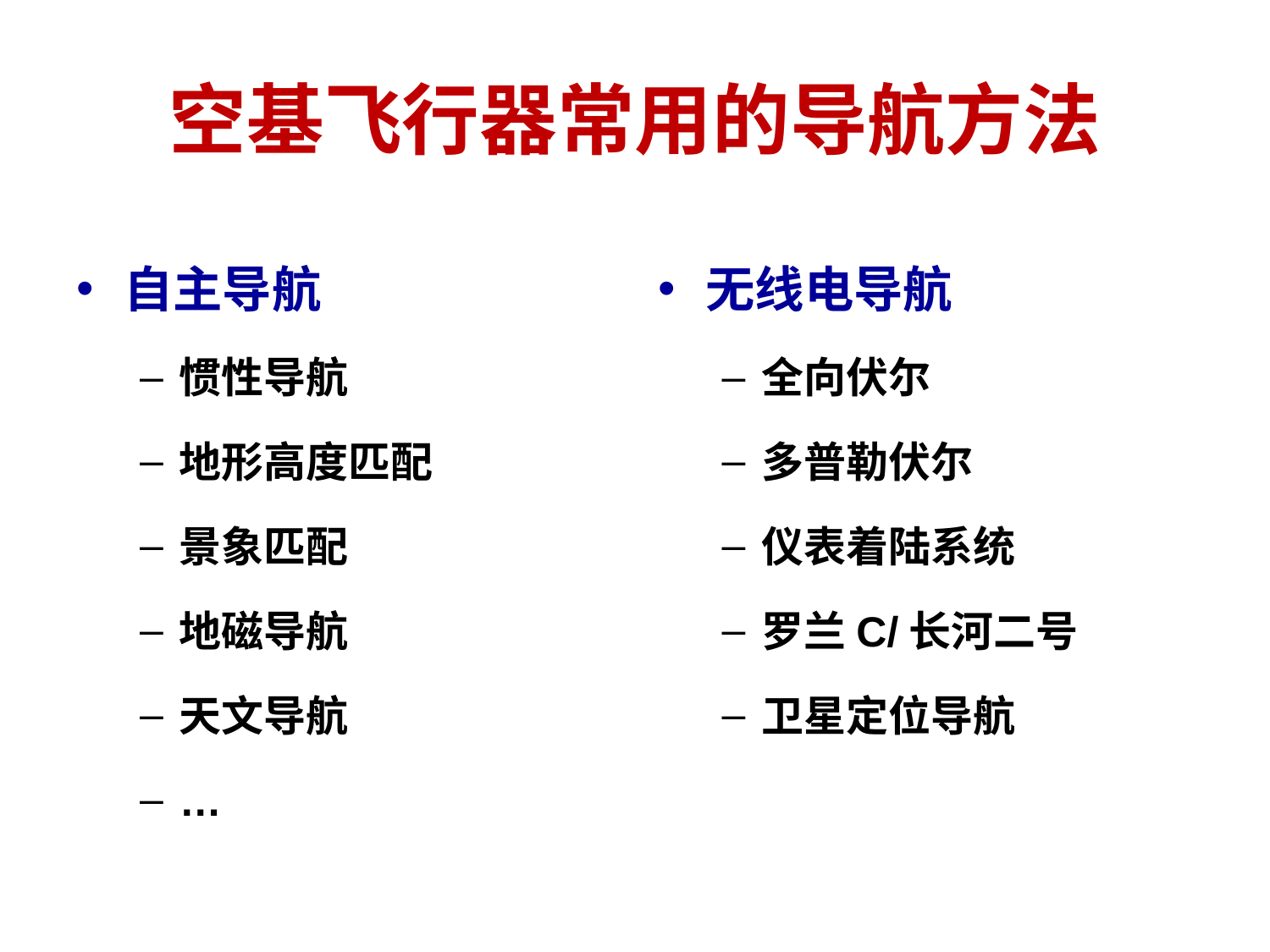

# 空基飞行器常用的导航方法
自主导航
惯性导航
地形高度匹配
景象匹配
地磁导航
天文导航
…
无线电导航
全向伏尔
多普勒伏尔
仪表着陆系统
罗兰C/长河二号
卫星定位导航